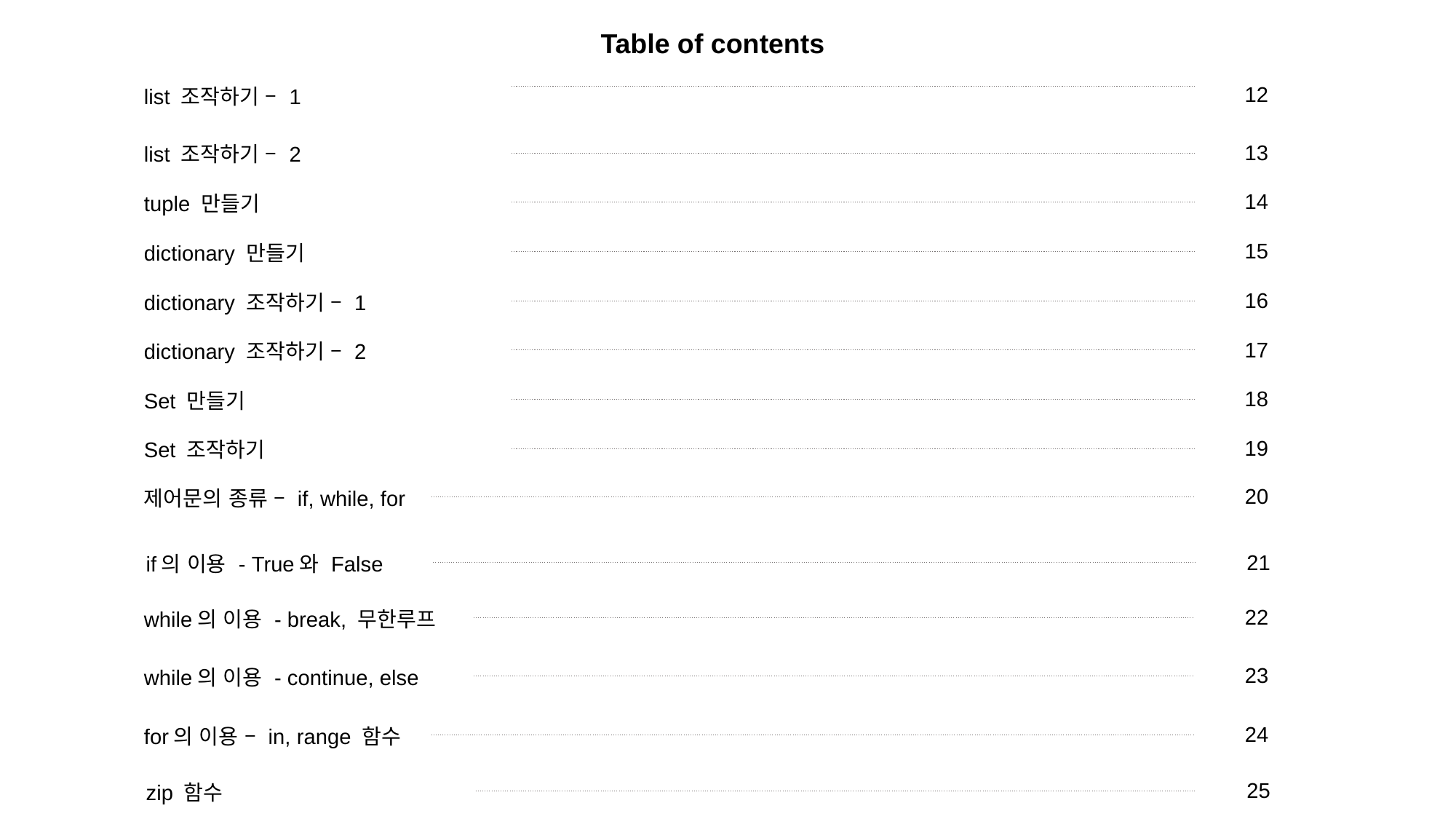

Table of contents
| list 조작하기 – 1 |  | 12 |
| --- | --- | --- |
|  |  |  |
| list 조작하기 – 2 |  | 13 |
|  |  |  |
| tuple 만들기 |  | 14 |
|  |  |  |
| dictionary 만들기 |  | 15 |
|  |  |  |
| dictionary 조작하기 – 1 |  | 16 |
|  |  |  |
| dictionary 조작하기 – 2 |  | 17 |
|  |  |  |
| Set 만들기 |  | 18 |
|  |  |  |
| Set 조작하기 |  | 19 |
|  |  |  |
| 제어문의 종류 – if, while, for |  | 20 |
| --- | --- | --- |
|  |  |  |
| if의 이용 - True와 False |  | 21 |
| --- | --- | --- |
|  |  |  |
| while의 이용 - break, 무한루프 |  | 22 |
| --- | --- | --- |
|  |  |  |
| while의 이용 - continue, else |  | 23 |
| --- | --- | --- |
|  |  |  |
| for의 이용 – in, range 함수 |  | 24 |
| --- | --- | --- |
|  |  |  |
| zip 함수 |  | 25 |
| --- | --- | --- |
|  |  |  |